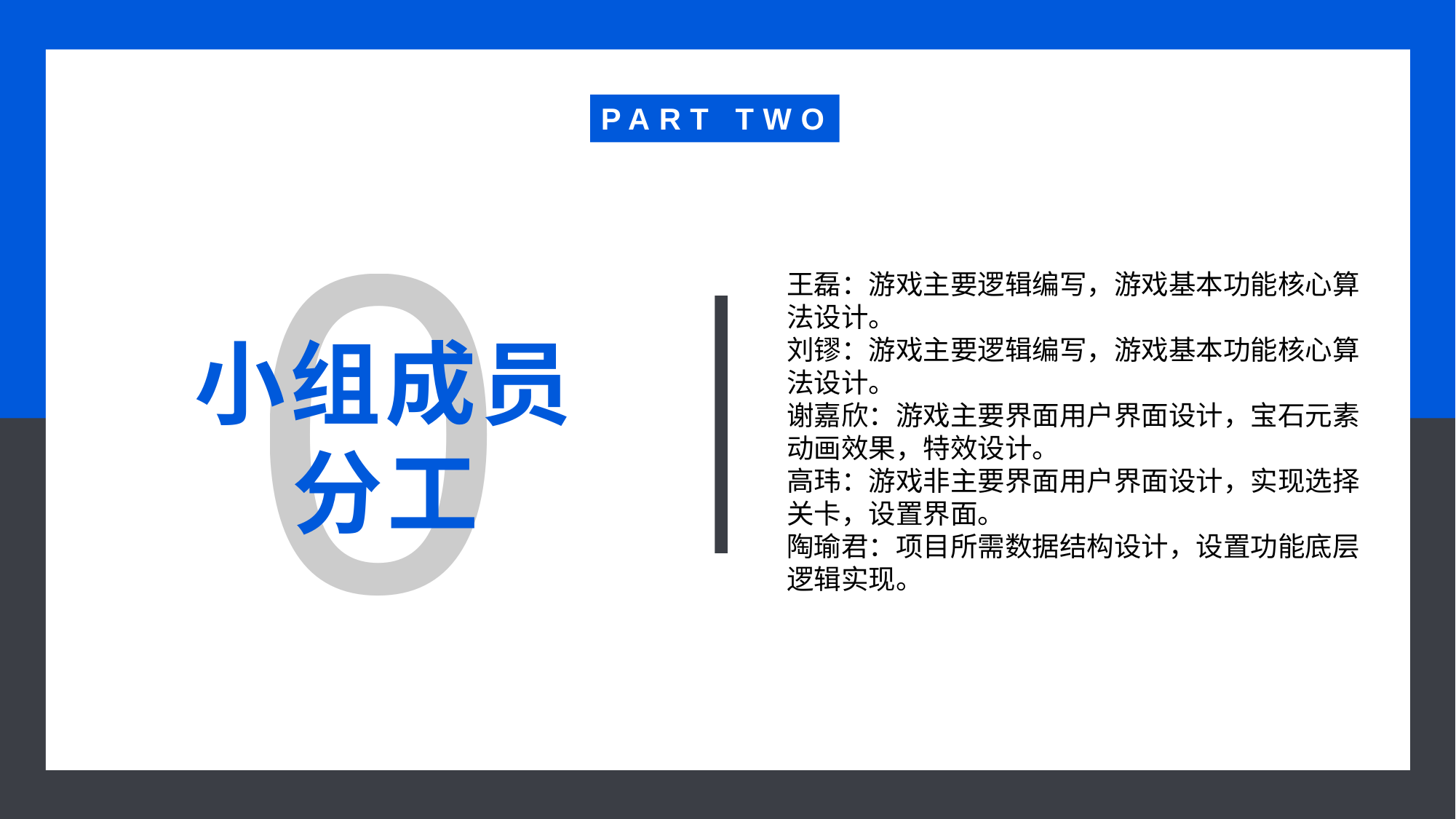

PART TWO
02
王磊：游戏主要逻辑编写，游戏基本功能核心算法设计。
刘镠：游戏主要逻辑编写，游戏基本功能核心算法设计。
谢嘉欣：游戏主要界面用户界面设计，宝石元素动画效果，特效设计。
高玮：游戏非主要界面用户界面设计，实现选择关卡，设置界面。
陶瑜君：项目所需数据结构设计，设置功能底层逻辑实现。

小组成员分工